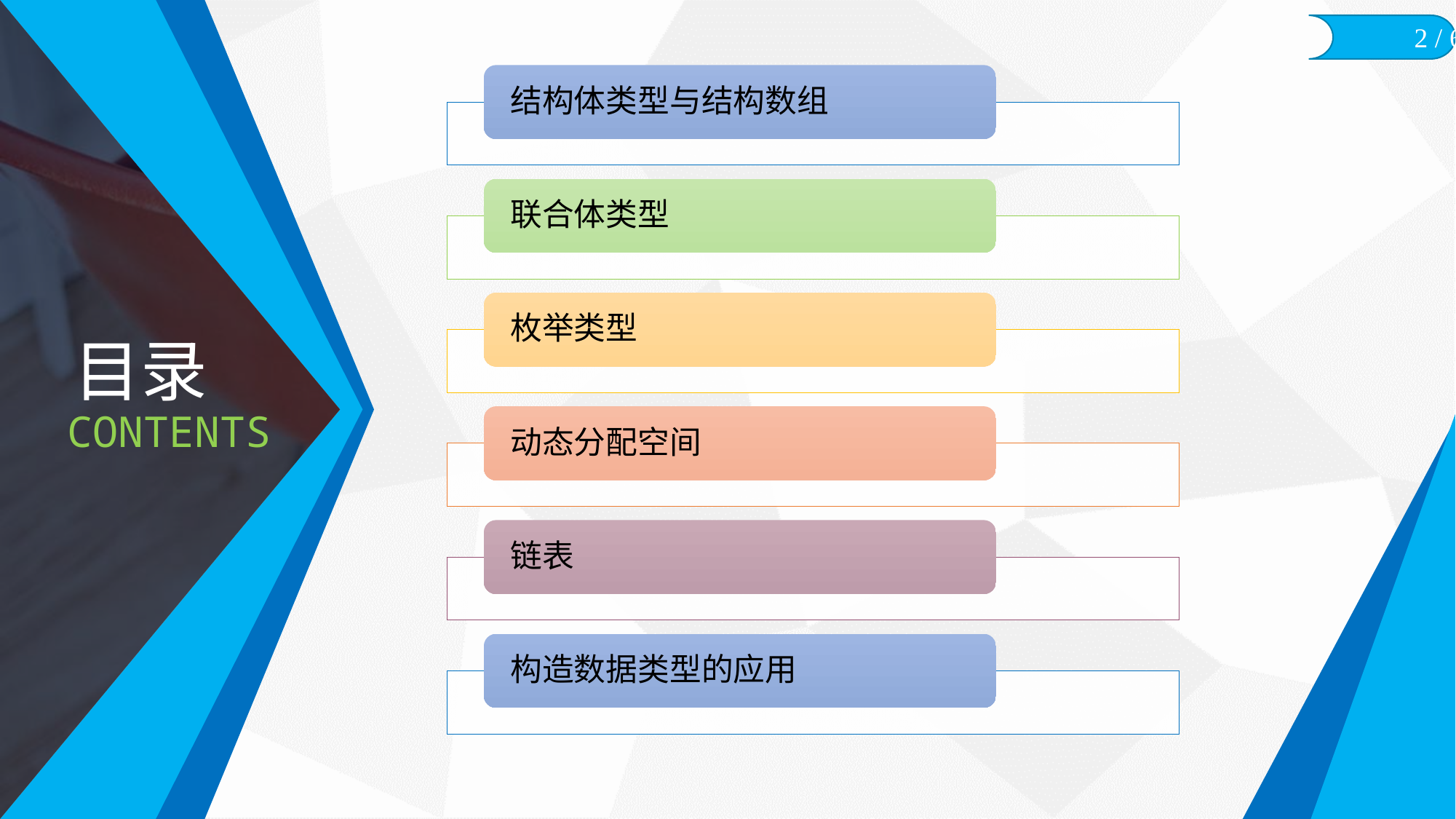

结构体类型与结构数组
联合体类型
枚举类型
动态分配空间
链表
构造数据类型的应用